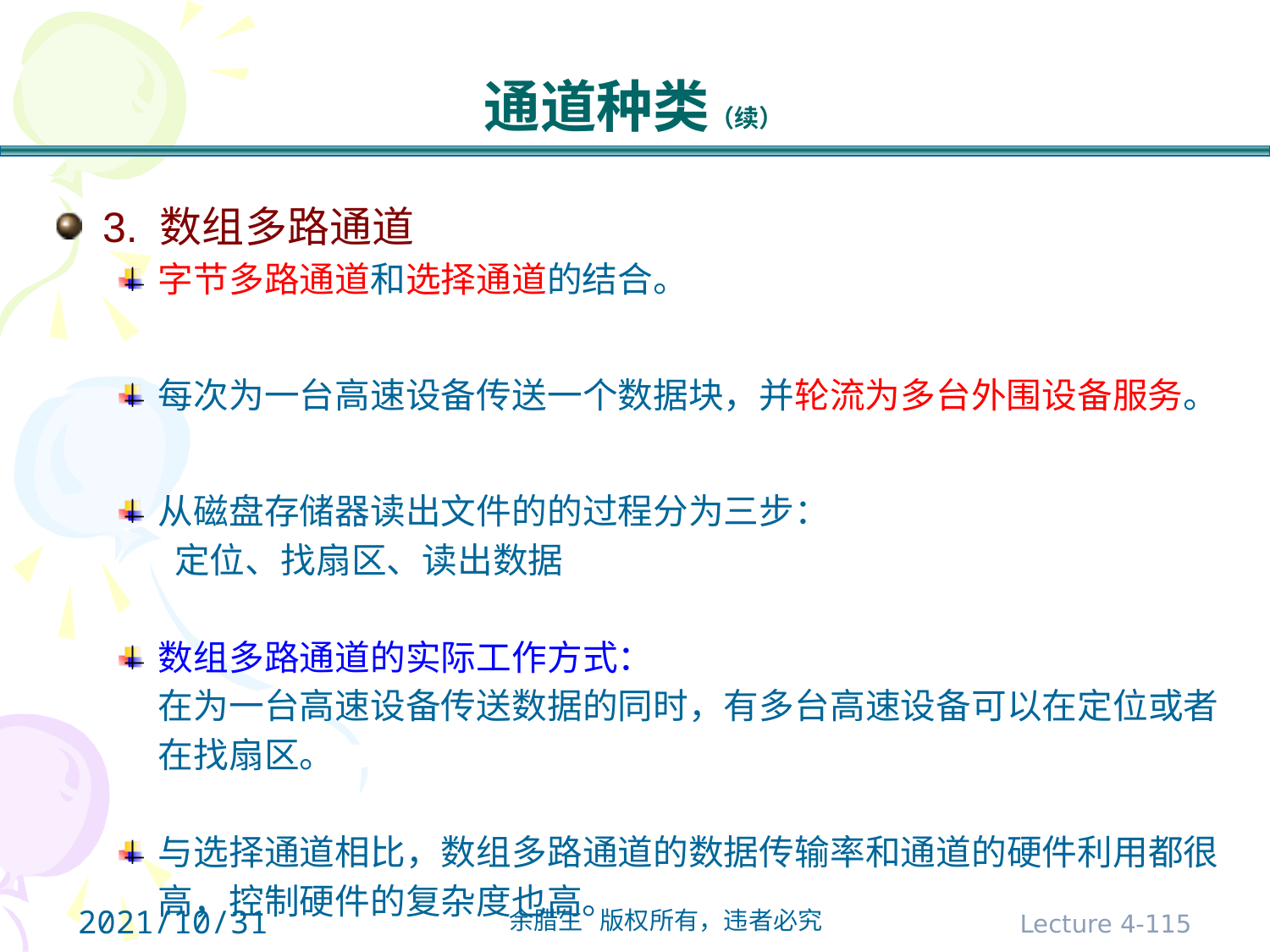

# 通道种类（续）
3. 数组多路通道
字节多路通道和选择通道的结合。

每次为一台高速设备传送一个数据块，并轮流为多台外围设备服务。

从磁盘存储器读出文件的的过程分为三步：
	 定位、找扇区、读出数据

数组多路通道的实际工作方式：
	在为一台高速设备传送数据的同时，有多台高速设备可以在定位或者在找扇区。

与选择通道相比，数组多路通道的数据传输率和通道的硬件利用都很高，控制硬件的复杂度也高。
2021/10/31
Lecture 4-115